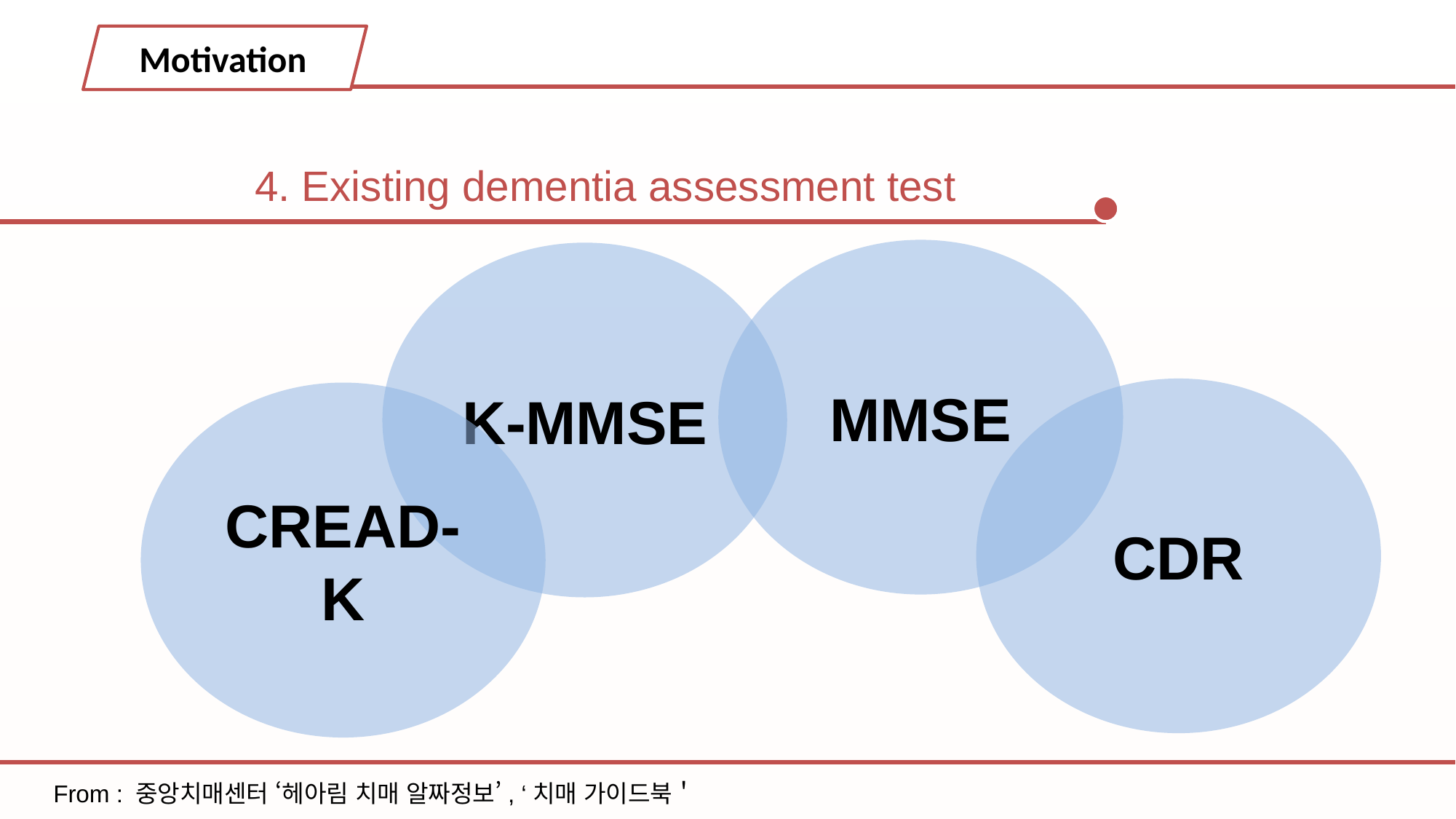

Motivation
4. Existing dementia assessment test

MMSE
K-MMSE
CDR
CREAD-K
From : 중앙치매센터 ‘헤아림 치매 알짜정보’, ‘치매 가이드북＇